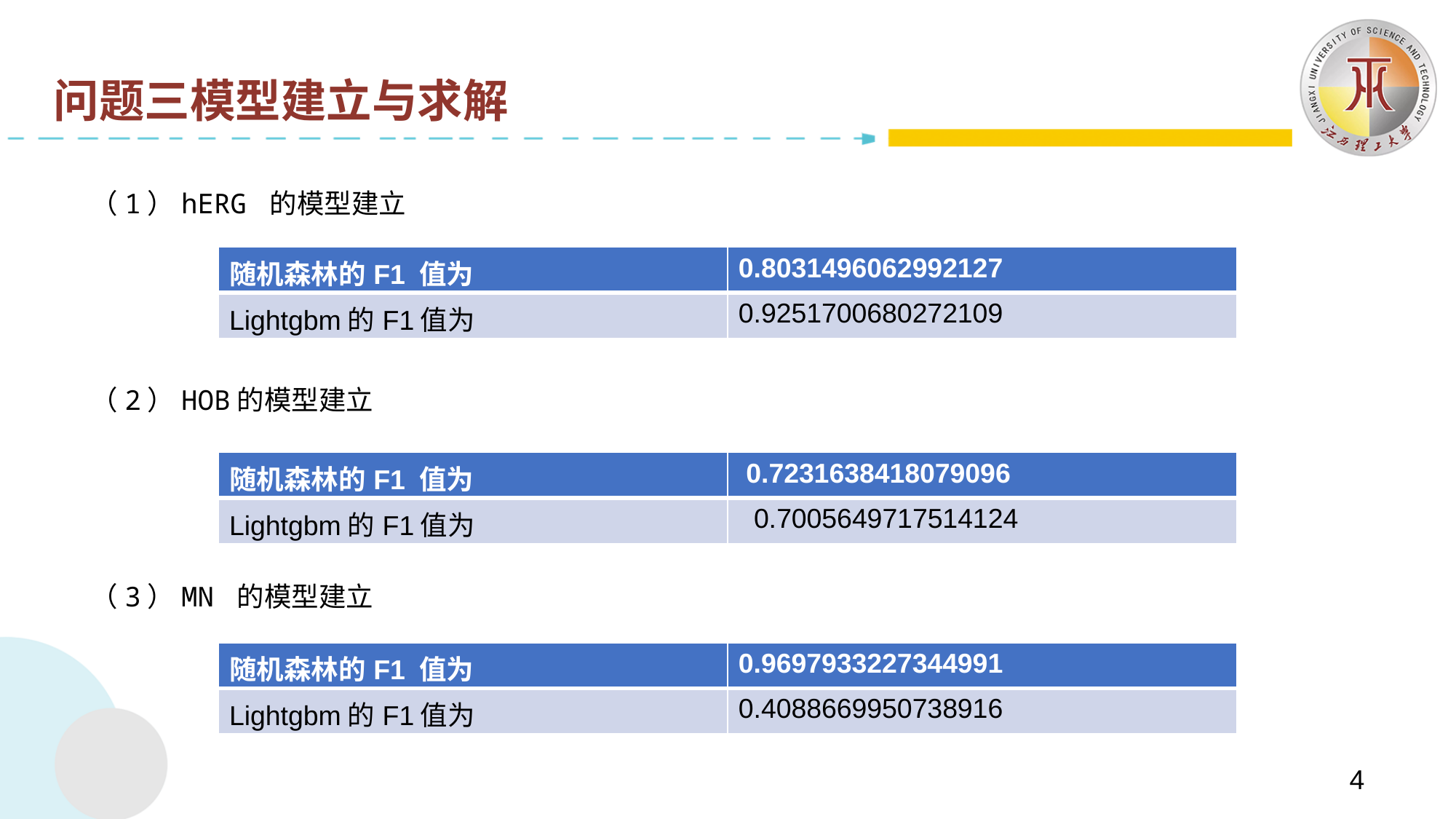

问题三模型建立与求解
  （1）hERG 的模型建立

  （2）HOB的模型建立

  （3）MN 的模型建立
| 随机森林的F1 值为 | 0.8031496062992127 |
| --- | --- |
| Lightgbm的F1值为 | 0.9251700680272109 |
| 随机森林的F1 值为 | 0.7231638418079096 |
| --- | --- |
| Lightgbm的F1值为 | 0.7005649717514124 |
| 随机森林的F1 值为 | 0.9697933227344991 |
| --- | --- |
| Lightgbm的F1值为 | 0.4088669950738916 |
4